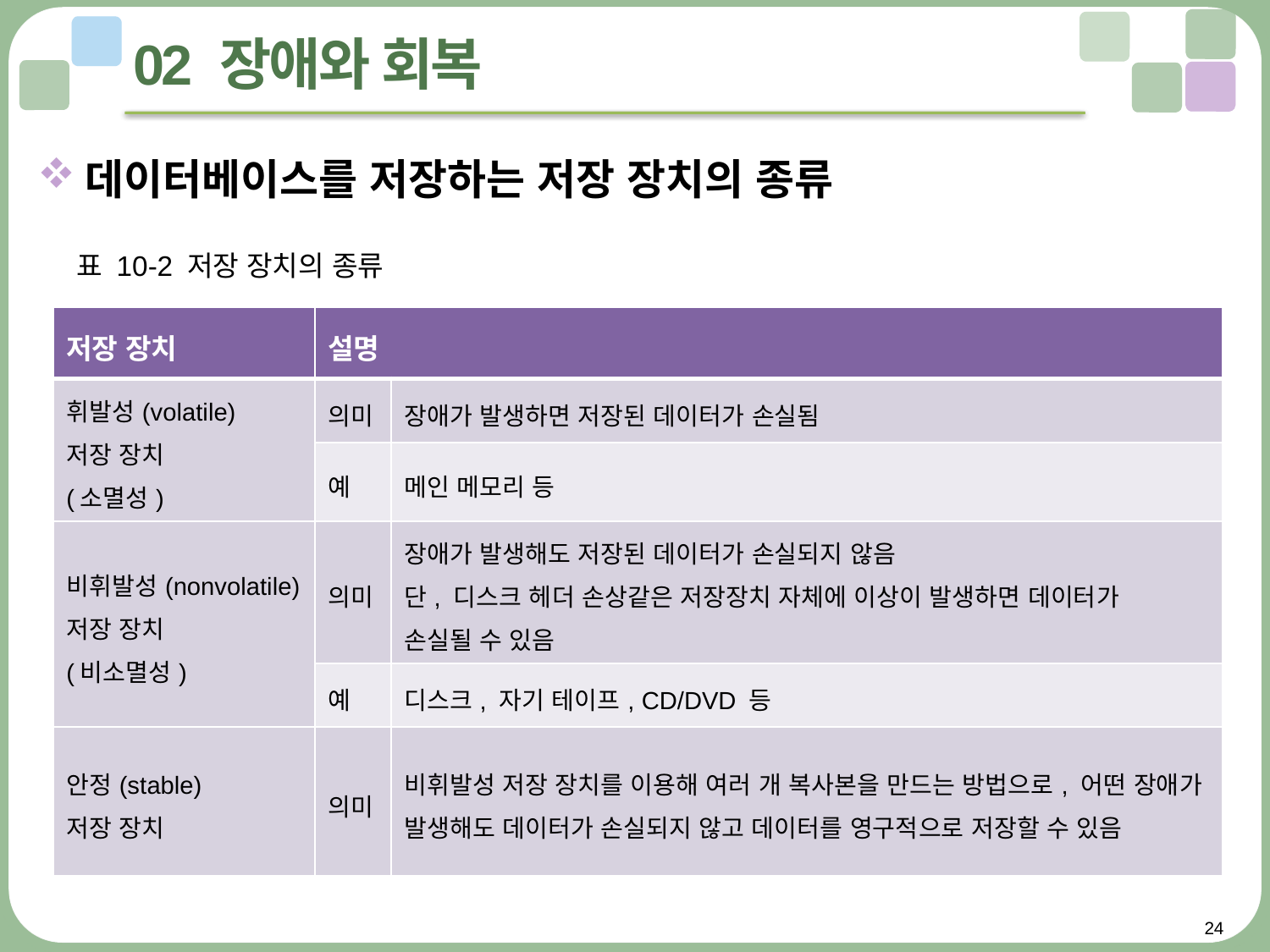

# 02 장애와 회복
데이터베이스를 저장하는 저장 장치의 종류
표 10-2 저장 장치의 종류
| 저장 장치 | 설명 |  |
| --- | --- | --- |
| 휘발성(volatile) 저장 장치 (소멸성) | 의미 | 장애가 발생하면 저장된 데이터가 손실됨 |
|  | 예 | 메인 메모리 등 |
| 비휘발성(nonvolatile) 저장 장치 (비소멸성) | 의미 | 장애가 발생해도 저장된 데이터가 손실되지 않음 단, 디스크 헤더 손상같은 저장장치 자체에 이상이 발생하면 데이터가 손실될 수 있음 |
|  | 예 | 디스크, 자기 테이프, CD/DVD 등 |
| 안정(stable) 저장 장치 | 의미 | 비휘발성 저장 장치를 이용해 여러 개 복사본을 만드는 방법으로, 어떤 장애가 발생해도 데이터가 손실되지 않고 데이터를 영구적으로 저장할 수 있음 |